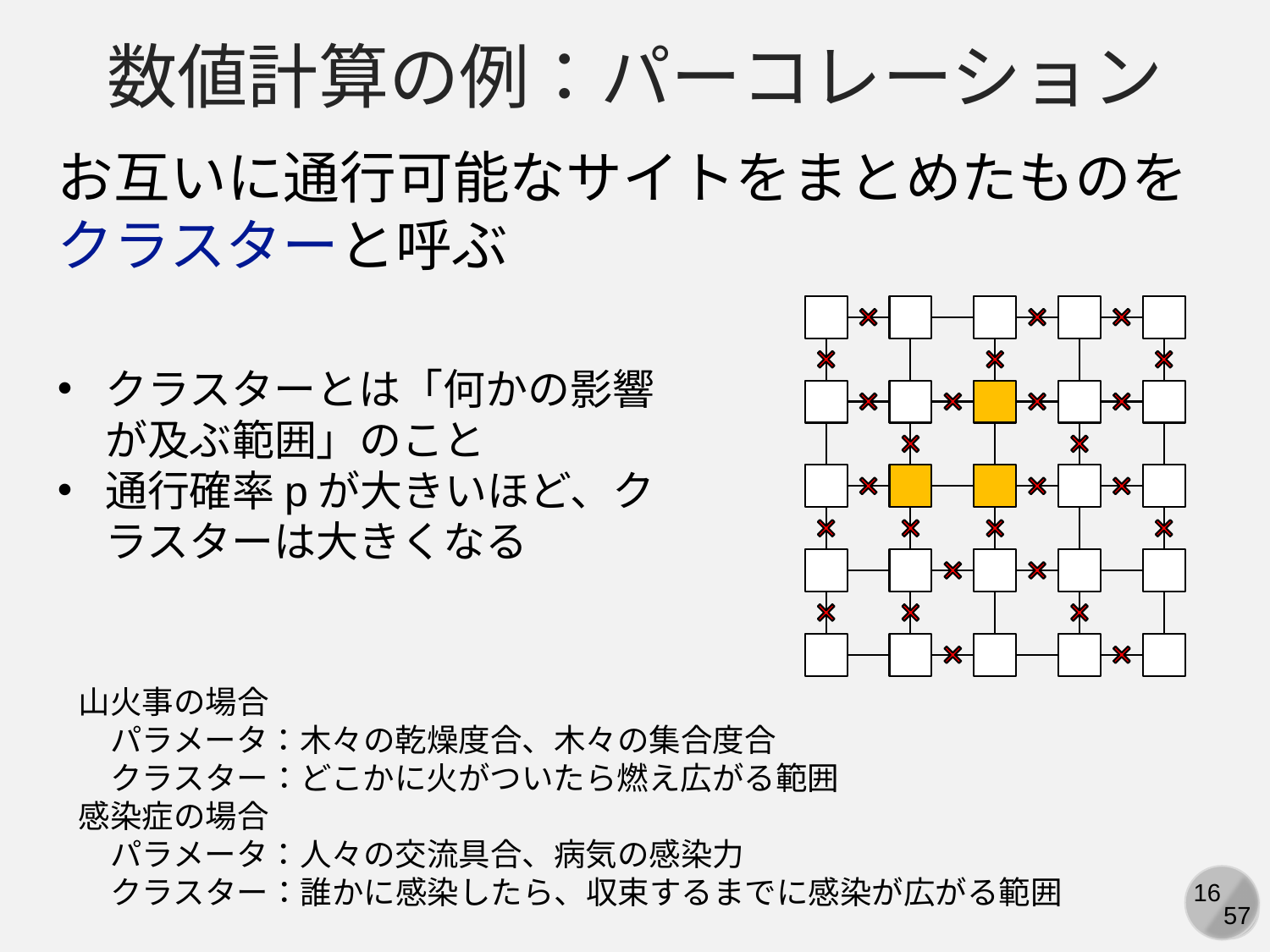

数値計算の例：パーコレーション
お互いに通行可能なサイトをまとめたものを
クラスターと呼ぶ

クラスターとは「何かの影響が及ぶ範囲」のこと
通行確率pが大きいほど、クラスターは大きくなる
山火事の場合
　パラメータ：木々の乾燥度合、木々の集合度合
　クラスター：どこかに火がついたら燃え広がる範囲
感染症の場合
　パラメータ：人々の交流具合、病気の感染力
　クラスター：誰かに感染したら、収束するまでに感染が広がる範囲